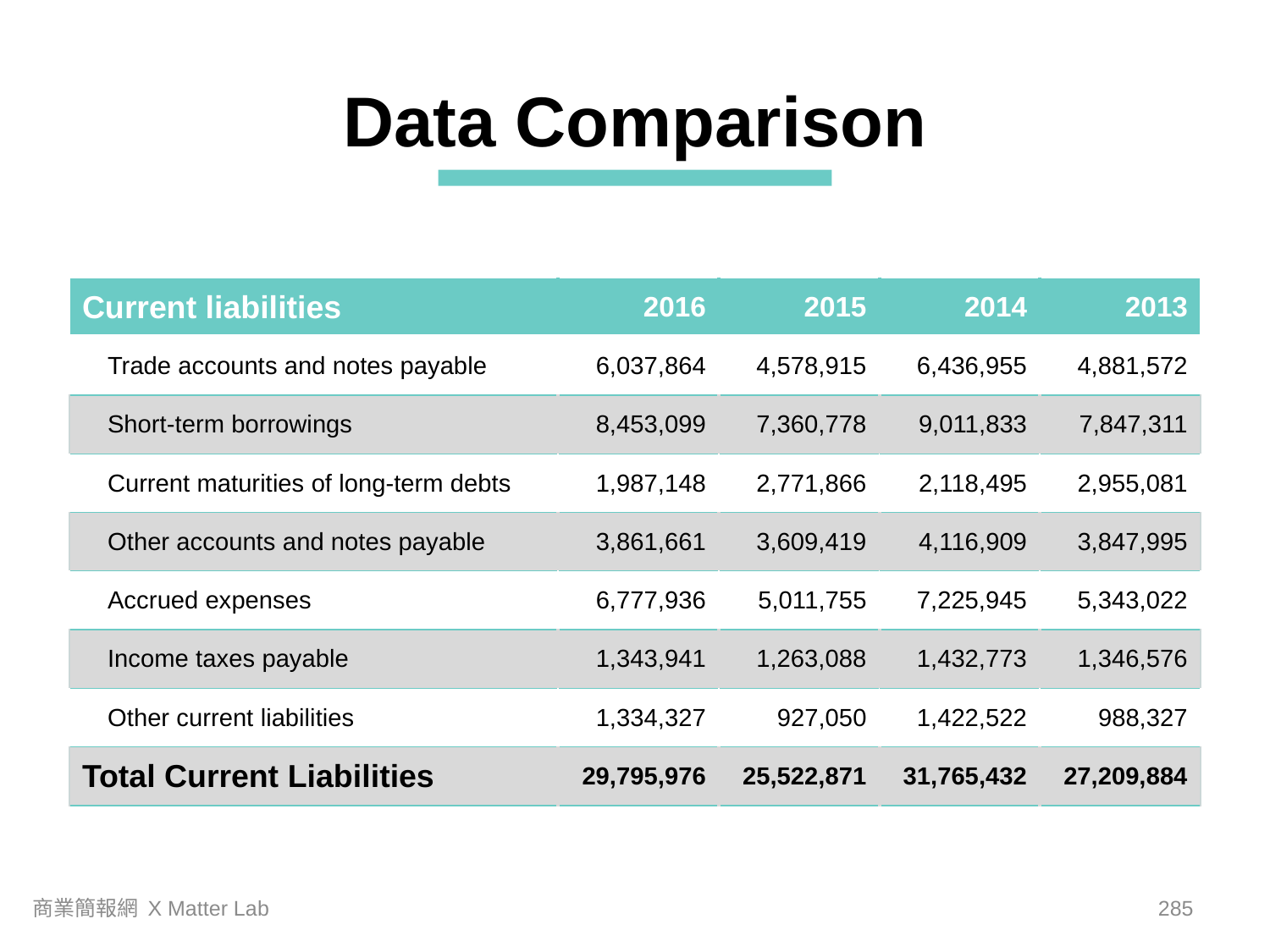

Data Comparison

| Current liabilities | 2016 | 2015 | 2014 | 2013 |
| --- | --- | --- | --- | --- |
| Trade accounts and notes payable | 6,037,864 | 4,578,915 | 6,436,955 | 4,881,572 |
| Short-term borrowings | 8,453,099 | 7,360,778 | 9,011,833 | 7,847,311 |
| Current maturities of long-term debts | 1,987,148 | 2,771,866 | 2,118,495 | 2,955,081 |
| Other accounts and notes payable | 3,861,661 | 3,609,419 | 4,116,909 | 3,847,995 |
| Accrued expenses | 6,777,936 | 5,011,755 | 7,225,945 | 5,343,022 |
| Income taxes payable | 1,343,941 | 1,263,088 | 1,432,773 | 1,346,576 |
| Other current liabilities | 1,334,327 | 927,050 | 1,422,522 | 988,327 |
| Total Current Liabilities | 29,795,976 | 25,522,871 | 31,765,432 | 27,209,884 |
商業簡報網 X Matter Lab
285